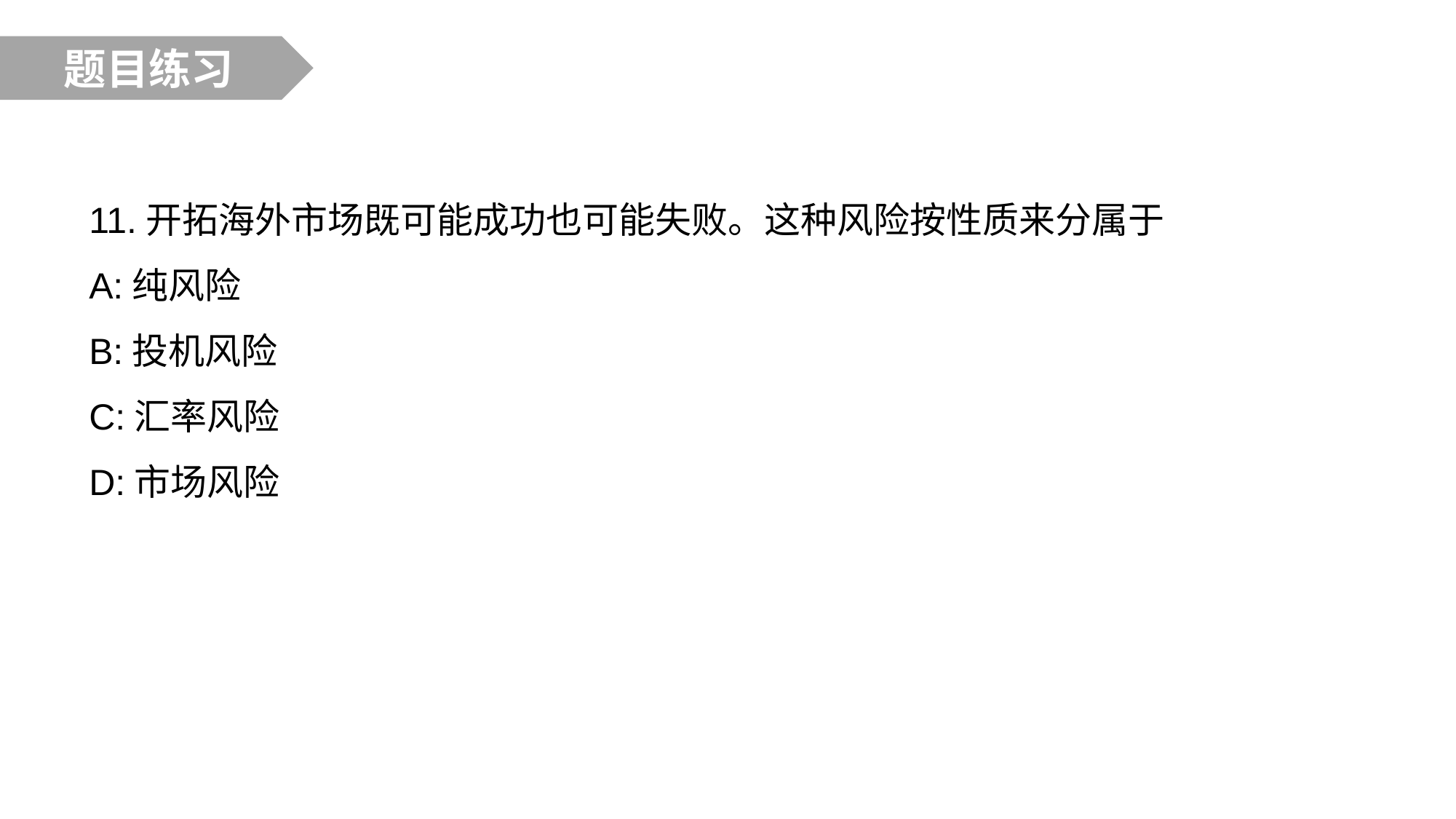

题目练习
11.开拓海外市场既可能成功也可能失败。这种风险按性质来分属于
A:纯风险
B:投机风险
C:汇率风险
D:市场风险